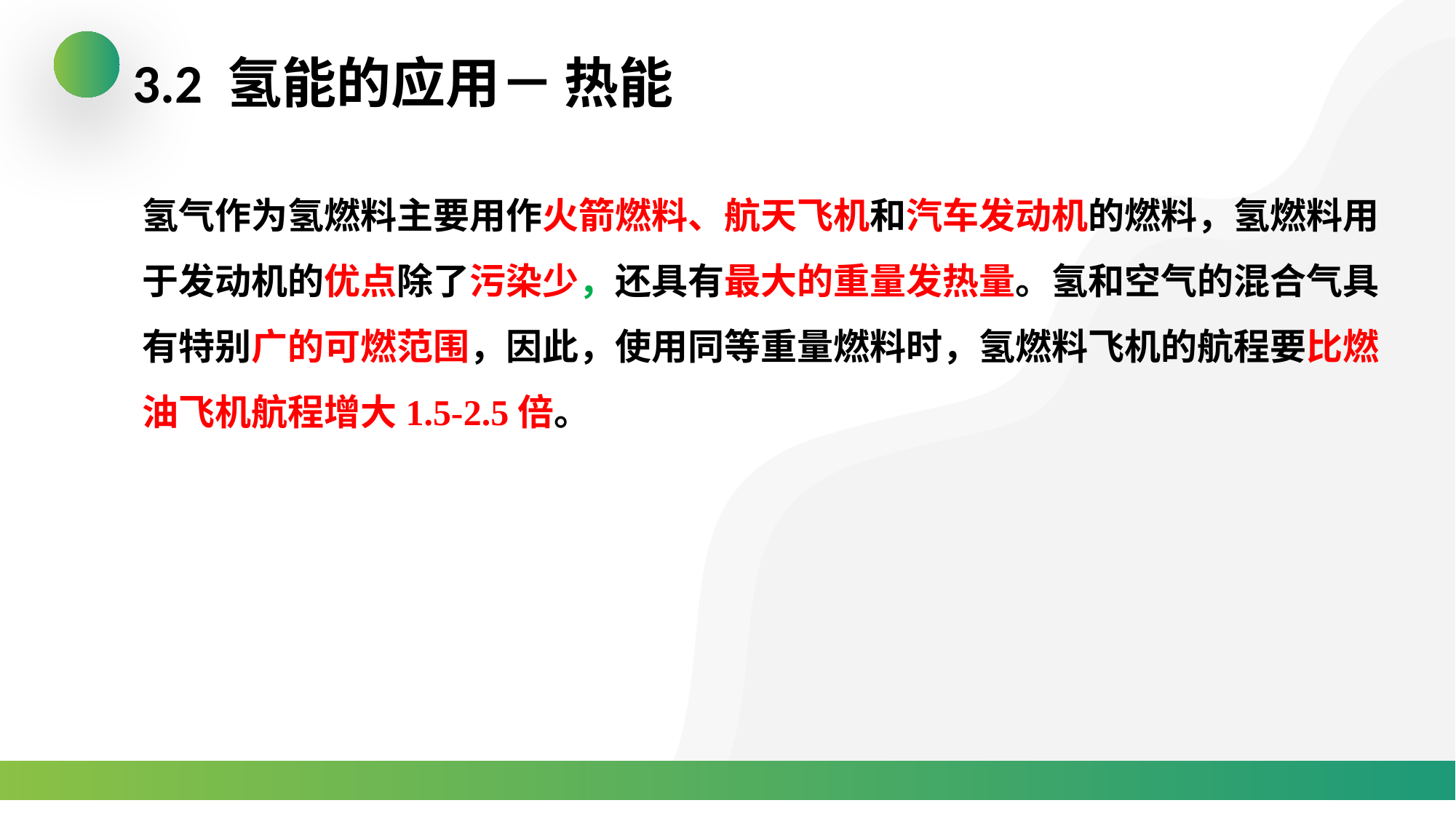

3.2 氢能的应用－热能
氢气作为氢燃料主要用作火箭燃料、航天飞机和汽车发动机的燃料，氢燃料用于发动机的优点除了污染少，还具有最大的重量发热量。氢和空气的混合气具有特别广的可燃范围，因此，使用同等重量燃料时，氢燃料飞机的航程要比燃油飞机航程增大1.5-2.5倍。